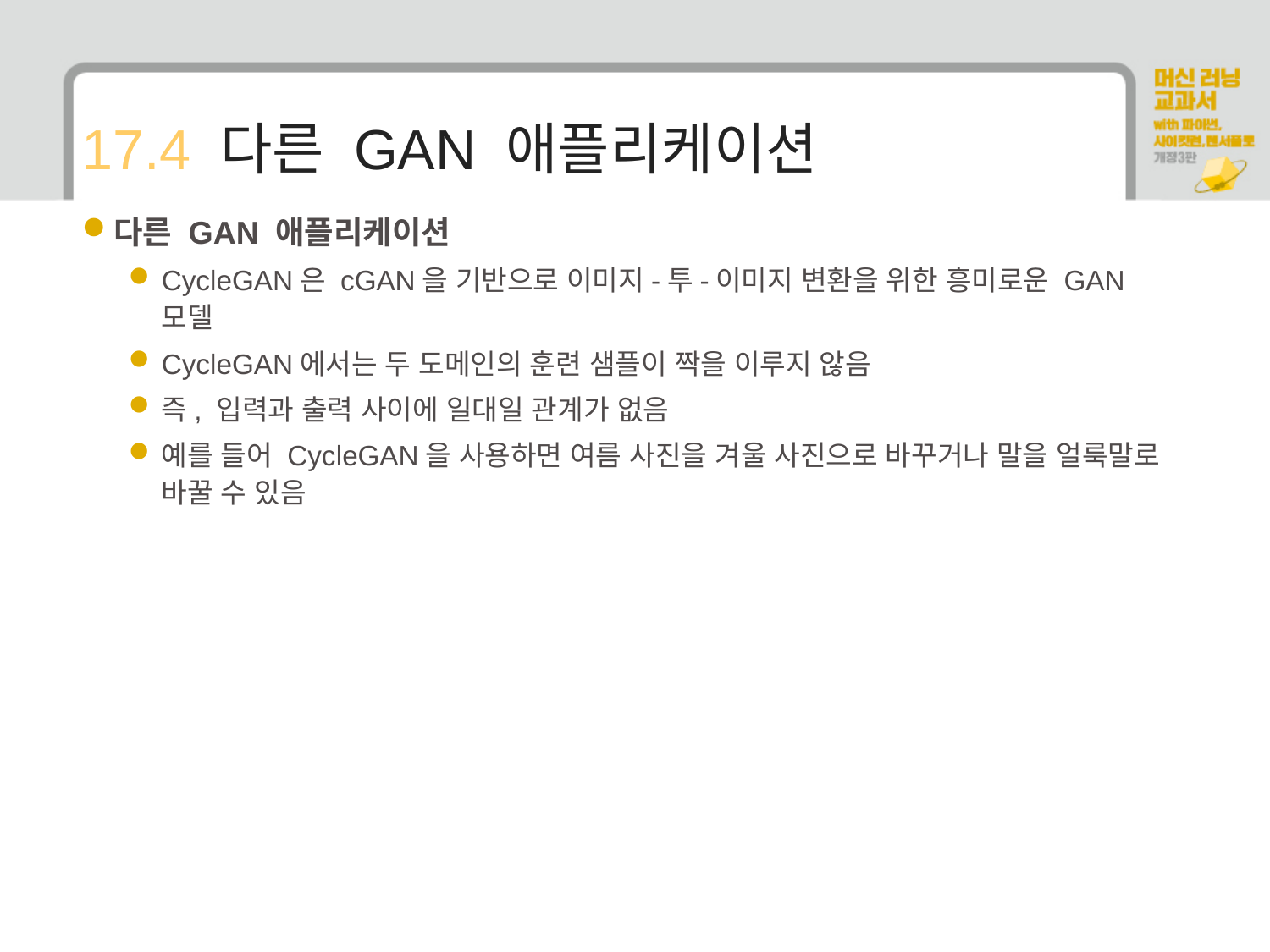

# 17.4 다른 GAN 애플리케이션
다른 GAN 애플리케이션
CycleGAN은 cGAN을 기반으로 이미지-투-이미지 변환을 위한 흥미로운 GAN 모델
CycleGAN에서는 두 도메인의 훈련 샘플이 짝을 이루지 않음
즉, 입력과 출력 사이에 일대일 관계가 없음
예를 들어 CycleGAN을 사용하면 여름 사진을 겨울 사진으로 바꾸거나 말을 얼룩말로 바꿀 수 있음